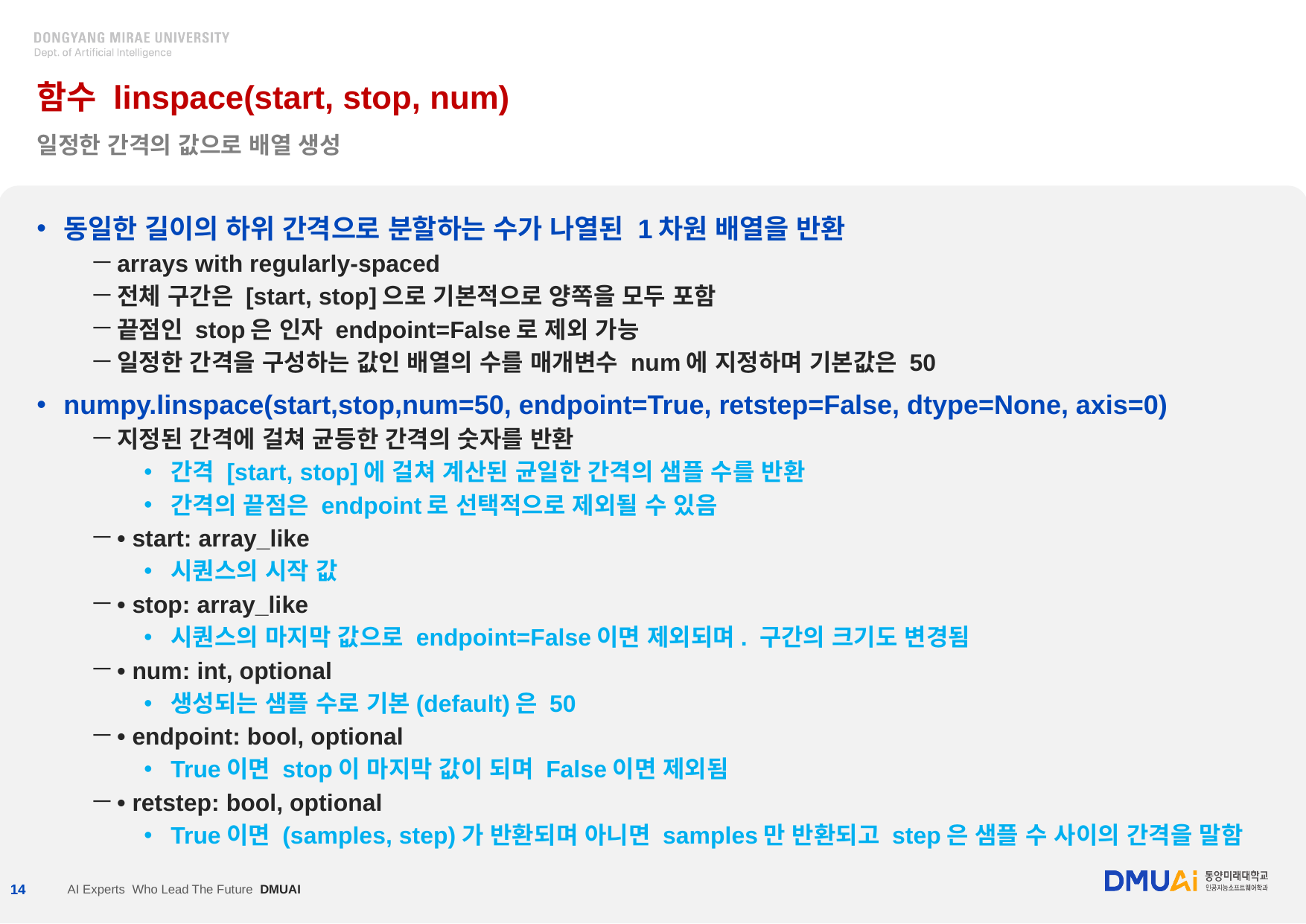

# 함수 linspace(start, stop, num)

일정한 간격의 값으로 배열 생성
동일한 길이의 하위 간격으로 분할하는 수가 나열된 1차원 배열을 반환
arrays with regularly-spaced
전체 구간은 [start, stop]으로 기본적으로 양쪽을 모두 포함
끝점인 stop은 인자 endpoint=False로 제외 가능
일정한 간격을 구성하는 값인 배열의 수를 매개변수 num에 지정하며 기본값은 50
numpy.linspace(start,stop,num=50, endpoint=True, retstep=False, dtype=None, axis=0)
지정된 간격에 걸쳐 균등한 간격의 숫자를 반환
간격 [start, stop]에 걸쳐 계산된 균일한 간격의 샘플 수를 반환
간격의 끝점은 endpoint로 선택적으로 제외될 수 있음
• start: array_like
시퀀스의 시작 값
• stop: array_like
시퀀스의 마지막 값으로 endpoint=False이면 제외되며. 구간의 크기도 변경됨
• num: int, optional
생성되는 샘플 수로 기본(default)은 50
• endpoint: bool, optional
True이면 stop이 마지막 값이 되며 False이면 제외됨
• retstep: bool, optional
True이면 (samples, step)가 반환되며 아니면 samples만 반환되고 step은 샘플 수 사이의 간격을 말함